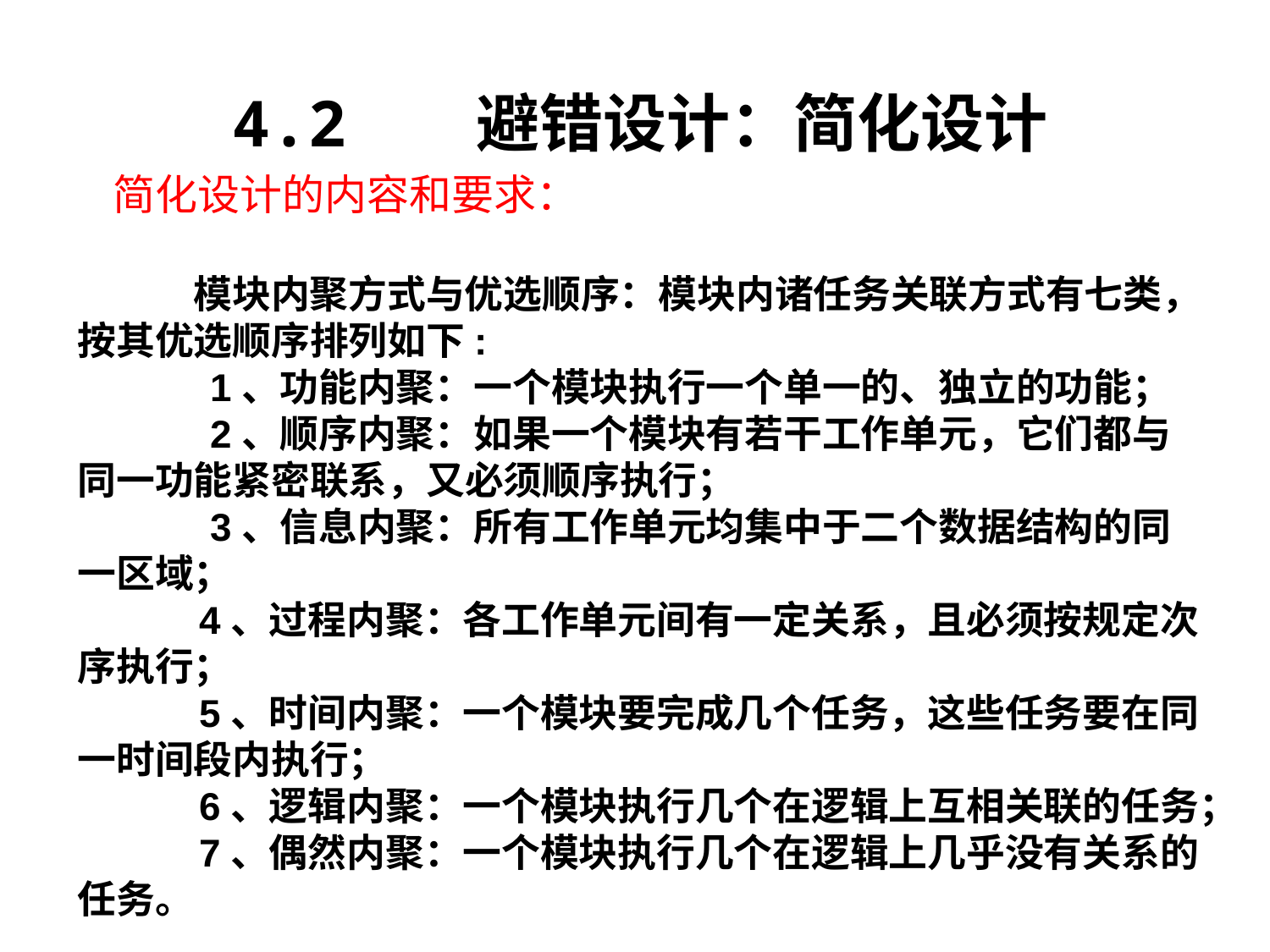

4.2   避错设计：简化设计
简化设计的内容和要求：

        模块内聚方式与优选顺序：模块内诸任务关联方式有七类，按其优选顺序排列如下:
         1、功能内聚：一个模块执行一个单一的、独立的功能；
         2、顺序内聚：如果一个模块有若干工作单元，它们都与同一功能紧密联系，又必须顺序执行；
         3、信息内聚：所有工作单元均集中于二个数据结构的同一区域；
        4、过程内聚：各工作单元间有一定关系，且必须按规定次序执行；
        5、时间内聚：一个模块要完成几个任务，这些任务要在同一时间段内执行；
        6、逻辑内聚：一个模块执行几个在逻辑上互相关联的任务；
        7、偶然内聚：一个模块执行几个在逻辑上几乎没有关系的任务。